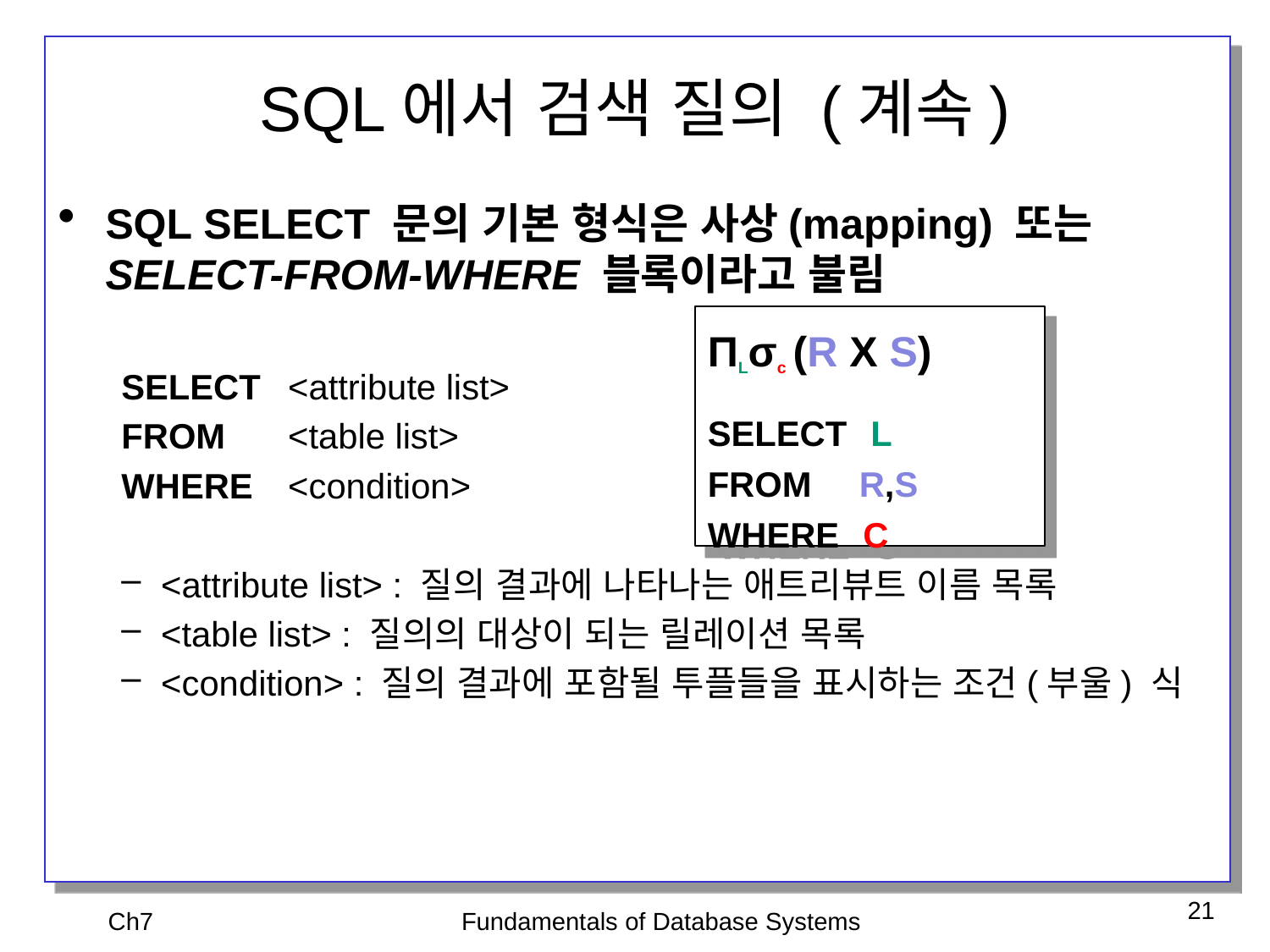

# SQL에서 검색 질의 (계속)
SQL SELECT 문의 기본 형식은 사상(mapping) 또는 SELECT-FROM-WHERE 블록이라고 불림

SELECT 	<attribute list>
FROM 	<table list>
WHERE	<condition>

<attribute list> : 질의 결과에 나타나는 애트리뷰트 이름 목록
<table list> : 질의의 대상이 되는 릴레이션 목록
<condition> : 질의 결과에 포함될 투플들을 표시하는 조건(부울) 식

ΠLσc (R X S)

SELECT  L
FROM    R,S
WHERE  C
Ch7
Fundamentals of Database Systems
21